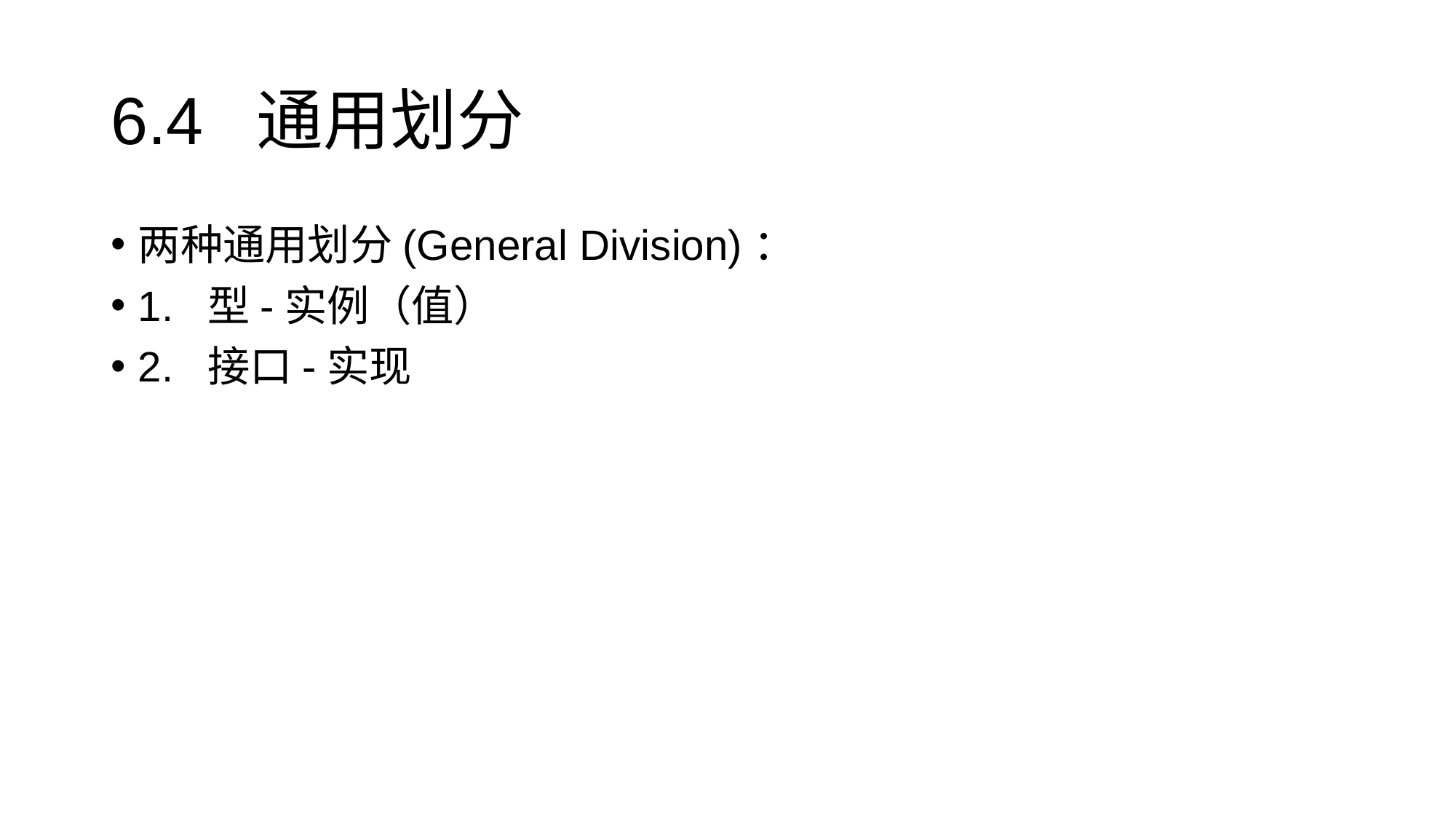

# 6.4  通用划分
两种通用划分(General Division)：
1.  型-实例（值）
2.  接口-实现